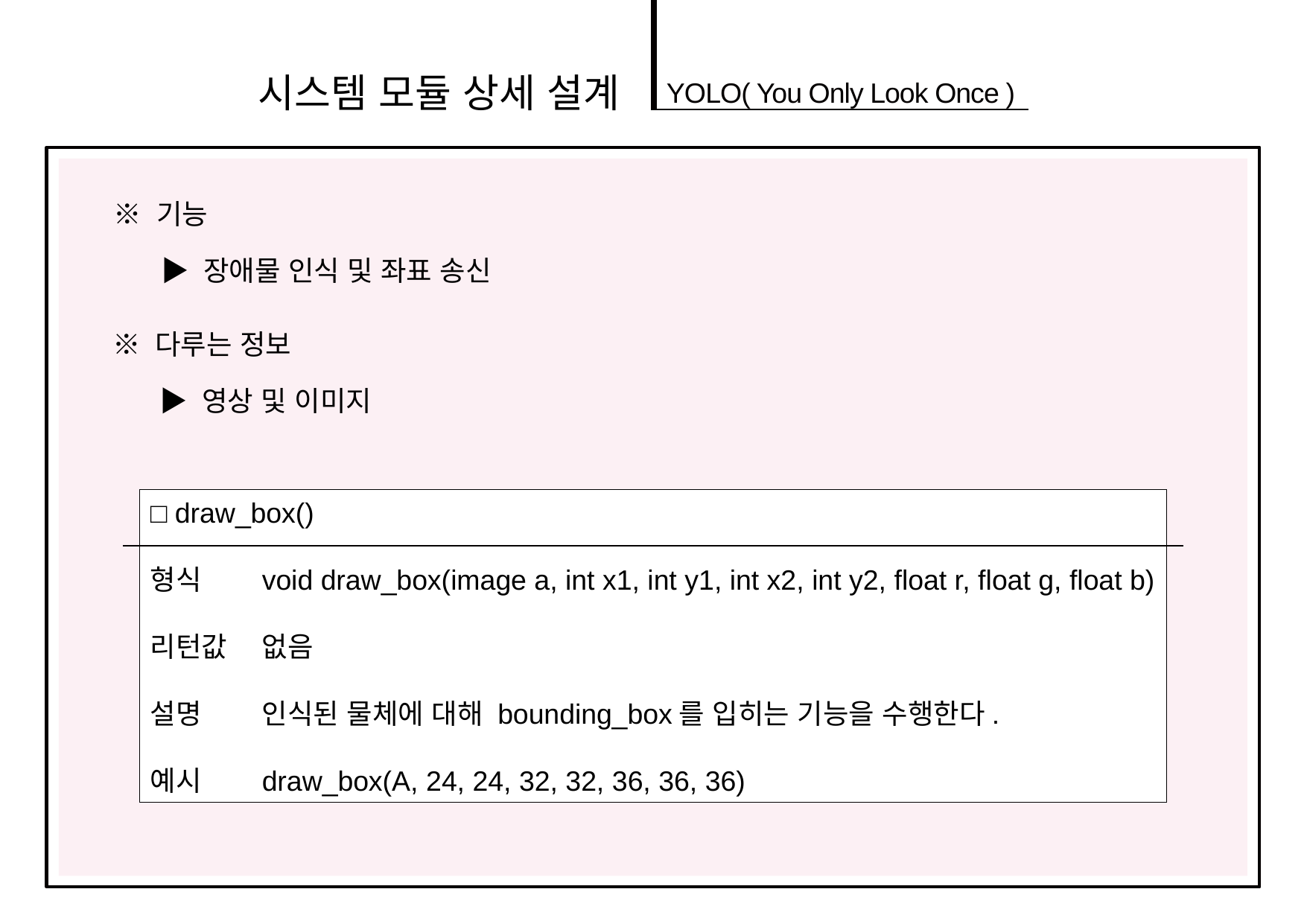

시스템 모듈 상세 설계
YOLO( You Only Look Once )

※ 기능
▶ 장애물 인식 및 좌표 송신
※ 다루는 정보
▶ 영상 및 이미지
□ draw_box()

형식	void draw_box(image a, int x1, int y1, int x2, int y2, float r, float g, float b)

리턴값	없음

설명	인식된 물체에 대해 bounding_box를 입히는 기능을 수행한다.

예시	draw_box(A, 24, 24, 32, 32, 36, 36, 36)